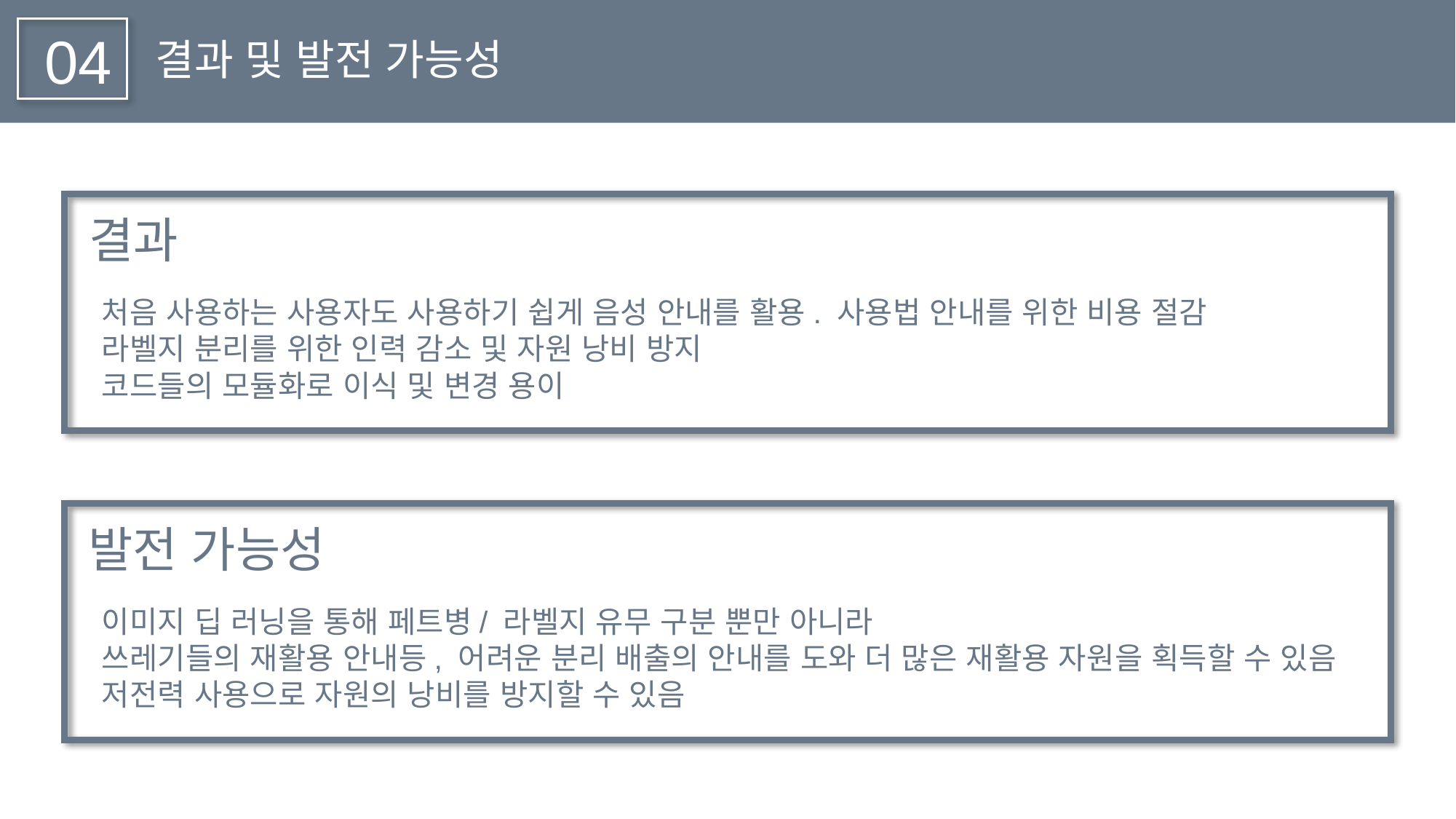

04
결과 및 발전 가능성

결과
처음 사용하는 사용자도 사용하기 쉽게 음성 안내를 활용. 사용법 안내를 위한 비용 절감
라벨지 분리를 위한 인력 감소 및 자원 낭비 방지
코드들의 모듈화로 이식 및 변경 용이

발전 가능성
이미지 딥 러닝을 통해 페트병/ 라벨지 유무 구분 뿐만 아니라
쓰레기들의 재활용 안내등, 어려운 분리 배출의 안내를 도와 더 많은 재활용 자원을 획득할 수 있음
저전력 사용으로 자원의 낭비를 방지할 수 있음